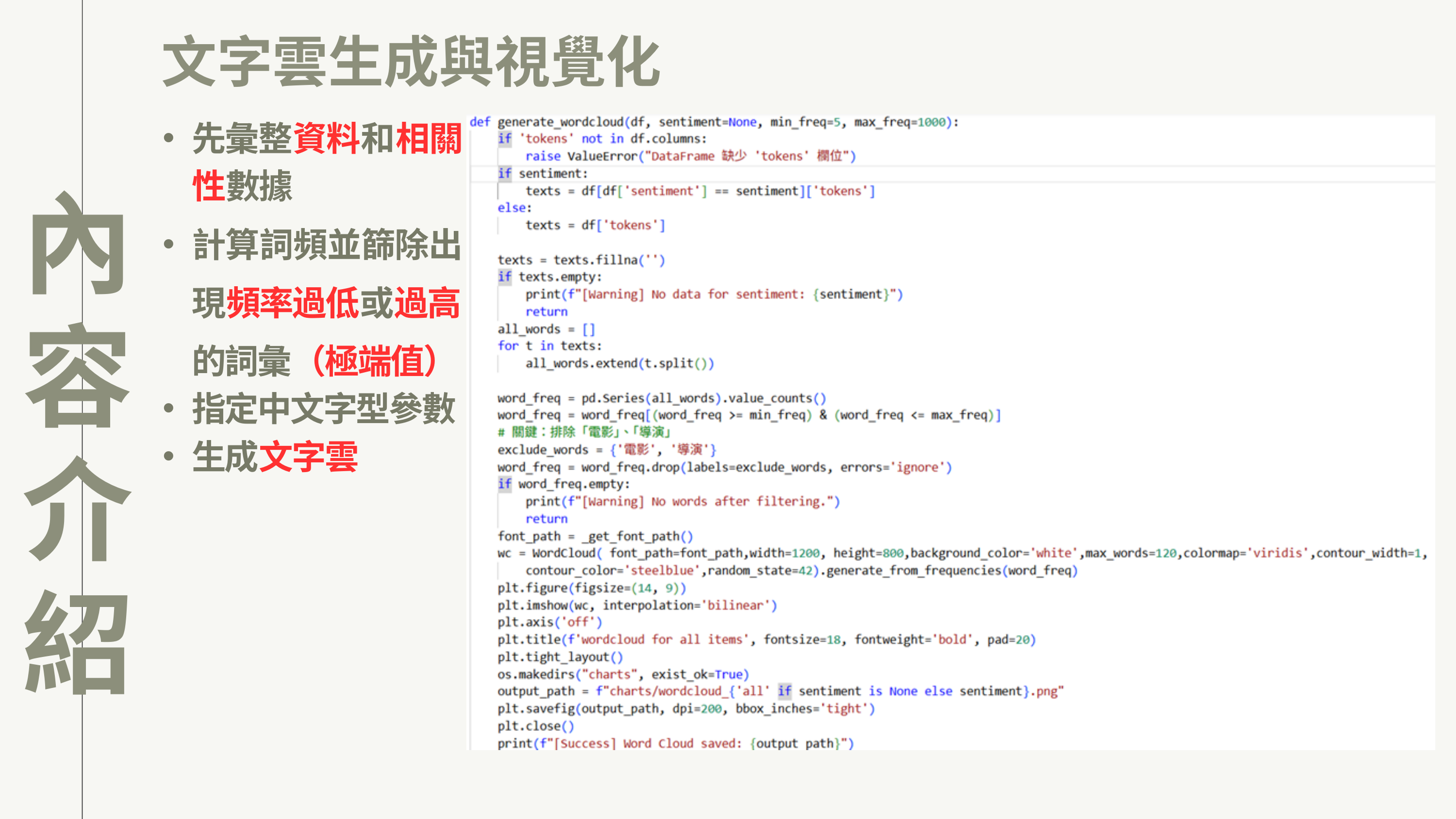

文字雲生成與視覺化
 內容介紹
先彙整資料和相關性數據
計算詞頻並篩除出現頻率過低或過高的詞彙（極端值）
指定中文字型參數
生成文字雲